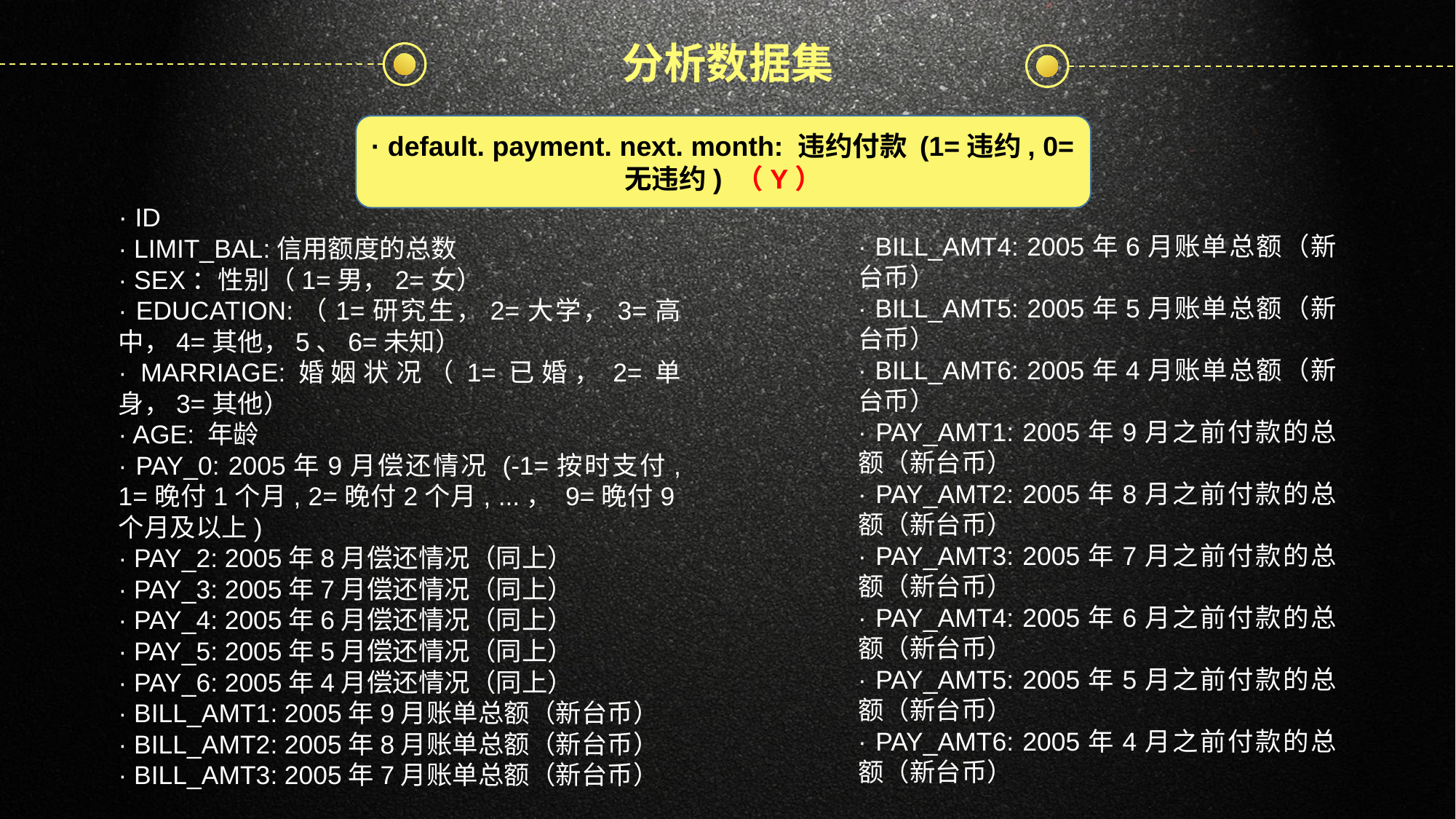

分析数据集

· default. payment. next. month: 违约付款 (1=违约, 0=无违约) （Y）
· ID
· LIMIT_BAL:信用额度的总数
· SEX：性别（1=男，2=女）
· EDUCATION:（1=研究生，2=大学，3=高中，4=其他，5、6=未知）
· MARRIAGE:婚姻状况（1=已婚，2=单身，3=其他）
· AGE: 年龄
· PAY_0: 2005年9月偿还情况 (-1=按时支付, 1=晚付1个月, 2=晚付2个月, ...， 9=晚付9个月及以上)
· PAY_2: 2005年8月偿还情况（同上）
· PAY_3: 2005年7月偿还情况（同上）
· PAY_4: 2005年6月偿还情况（同上）
· PAY_5: 2005年5月偿还情况（同上）
· PAY_6: 2005年4月偿还情况（同上）
· BILL_AMT1: 2005年9月账单总额（新台币）
· BILL_AMT2: 2005年8月账单总额（新台币）
· BILL_AMT3: 2005年7月账单总额（新台币）

· BILL_AMT4: 2005年6月账单总额（新台币）
· BILL_AMT5: 2005年5月账单总额（新台币）
· BILL_AMT6: 2005年4月账单总额（新台币）
· PAY_AMT1: 2005年9月之前付款的总额（新台币）
· PAY_AMT2: 2005年8月之前付款的总额（新台币）
· PAY_AMT3: 2005年7月之前付款的总额（新台币）
· PAY_AMT4: 2005年6月之前付款的总额（新台币）
· PAY_AMT5: 2005年5月之前付款的总额（新台币）
· PAY_AMT6: 2005年4月之前付款的总额（新台币）